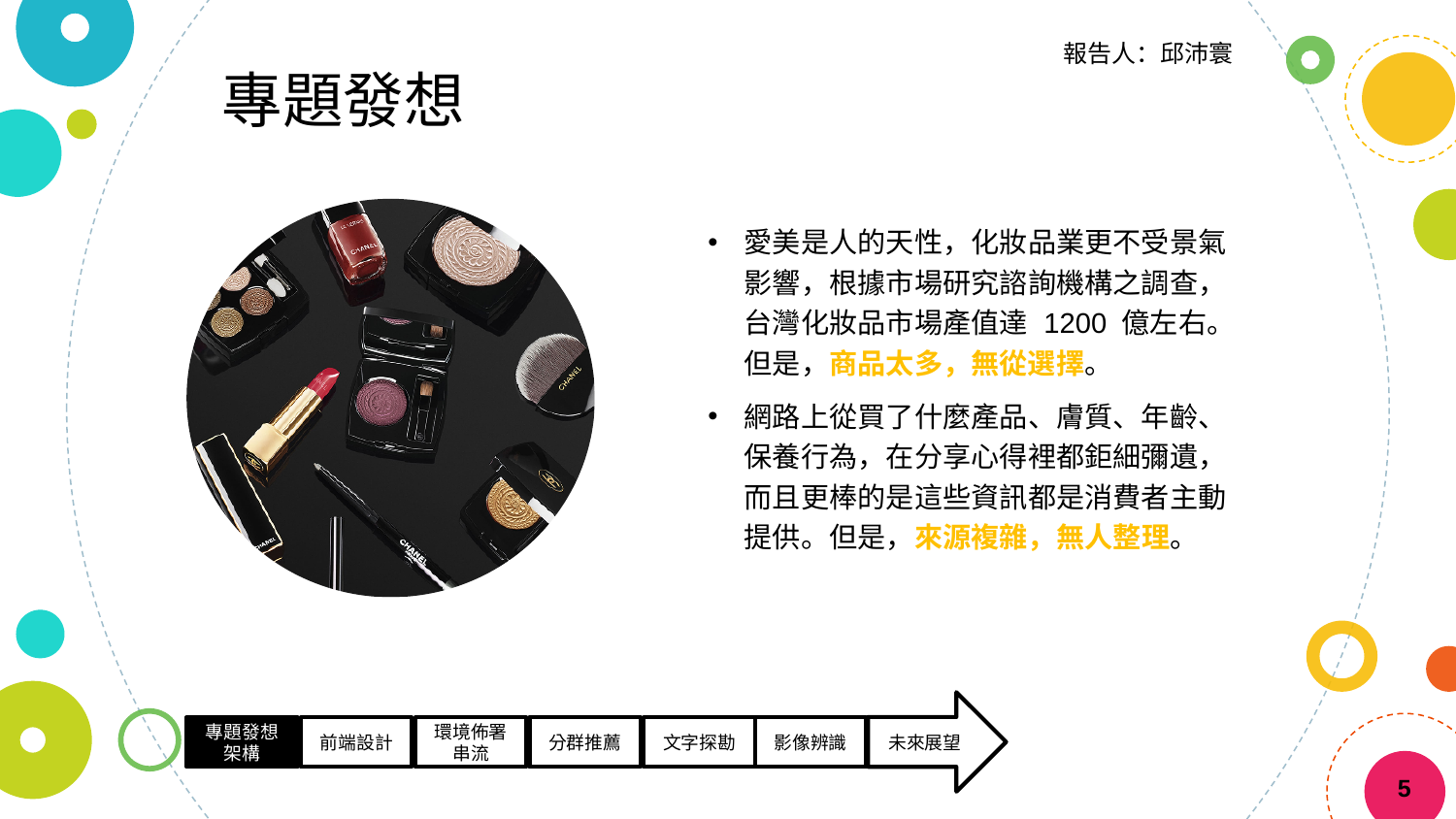

報告人：邱沛寰
專題發想

愛美是人的天性，化妝品業更不受景氣影響，根據市場研究諮詢機構之調查，台灣化妝品市場產值達 1200 億左右。但是，商品太多，無從選擇。
網路上從買了什麼產品、膚質、年齡、保養行為，在分享心得裡都鉅細彌遺，而且更棒的是這些資訊都是消費者主動提供。但是，來源複雜，無人整理。
5